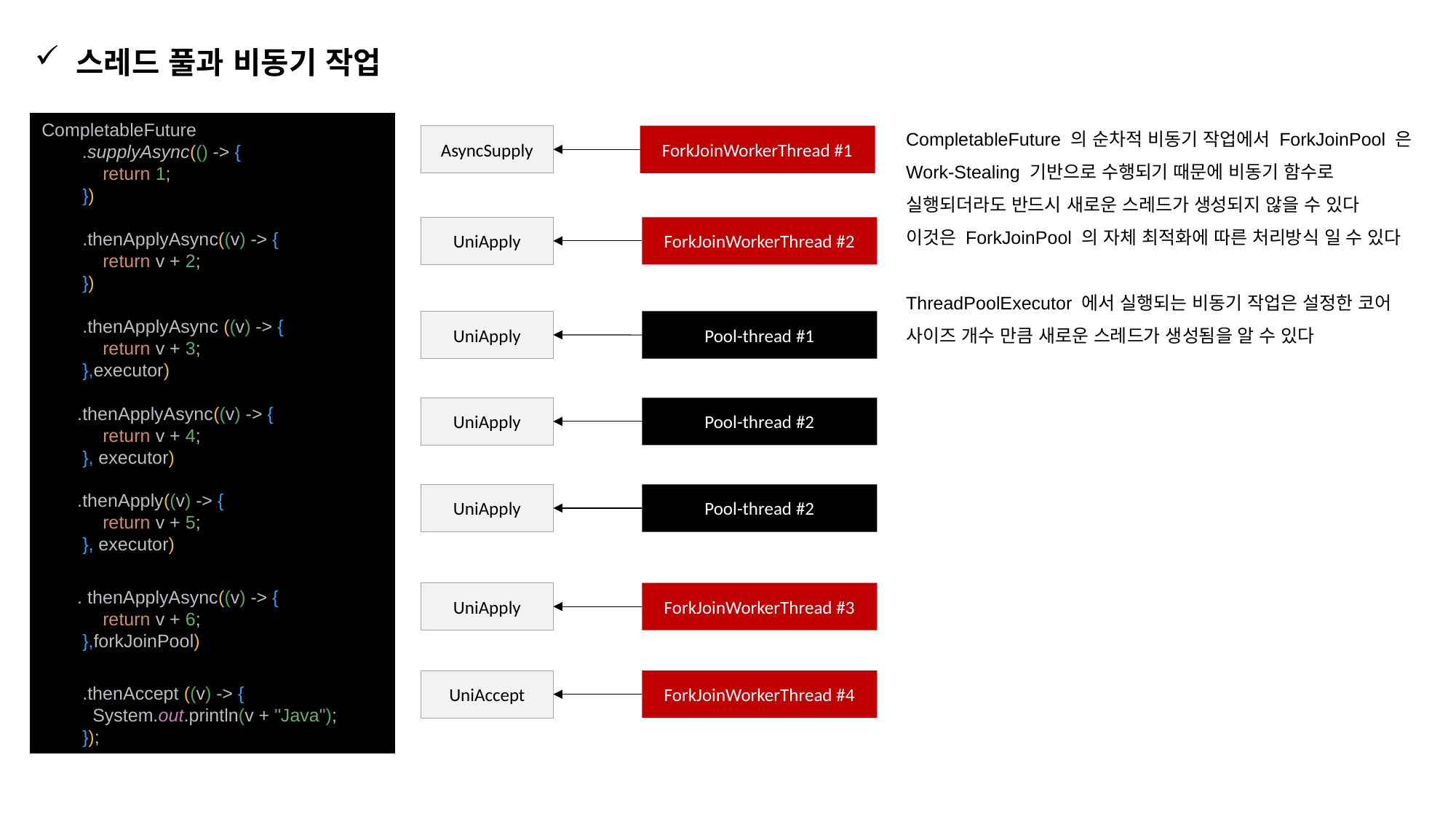

스레드 풀과 비동기 작업
CompletableFuture 의 순차적 비동기 작업에서 ForkJoinPool 은 Work-Stealing 기반으로 수행되기 때문에 비동기 함수로 실행되더라도 반드시 새로운 스레드가 생성되지 않을 수 있다
이것은 ForkJoinPool 의 자체 최적화에 따른 처리방식 일 수 있다

ThreadPoolExecutor 에서 실행되는 비동기 작업은 설정한 코어 사이즈 개수 만큼 새로운 스레드가 생성됨을 알 수 있다
CompletableFuture
        .supplyAsync(() -> {
            return 1;
        })
        .thenApplyAsync((v) -> {
            return v + 2;
        })
        .thenApplyAsync ((v) -> {
            return v + 3;
        },executor)
       .thenApplyAsync((v) -> {
            return v + 4;
        }, executor)
       .thenApply((v) -> {
            return v + 5;
        }, executor)
       . thenApplyAsync((v) -> {
            return v + 6;
        },forkJoinPool)
        .thenAccept ((v) -> {
          System.out.println(v + "Java");
        });
AsyncSupply
ForkJoinWorkerThread #1
UniApply
ForkJoinWorkerThread #2
UniApply
Pool-thread #1
UniApply
Pool-thread #2
UniApply
Pool-thread #2
UniApply
ForkJoinWorkerThread #3
UniAccept
ForkJoinWorkerThread #4